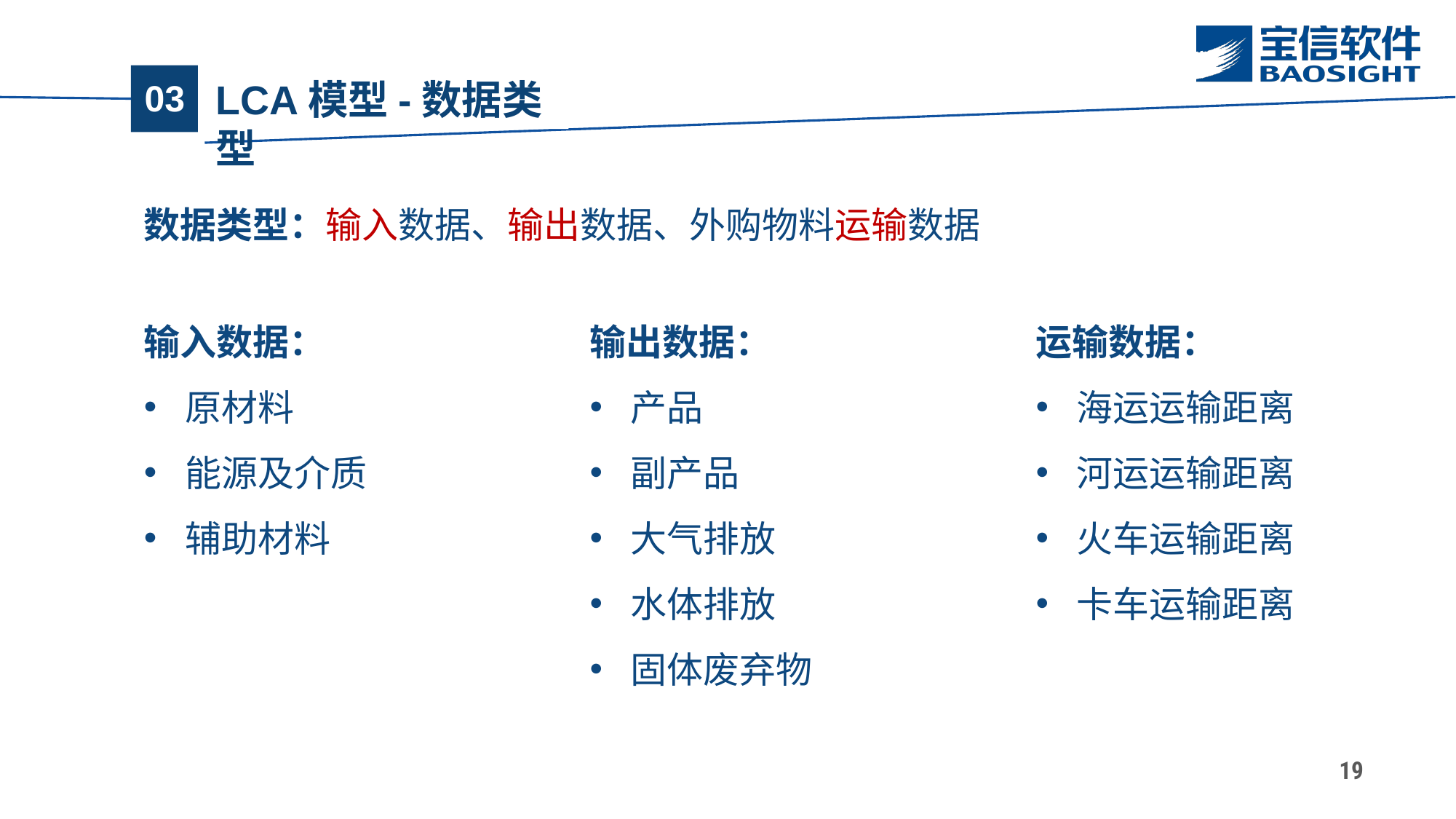

# LCA模型-数据类型
03
数据类型：输入数据、输出数据、外购物料运输数据
输出数据：
产品
副产品
大气排放
水体排放
固体废弃物
运输数据：
海运运输距离
河运运输距离
火车运输距离
卡车运输距离
输入数据：
原材料
能源及介质
辅助材料